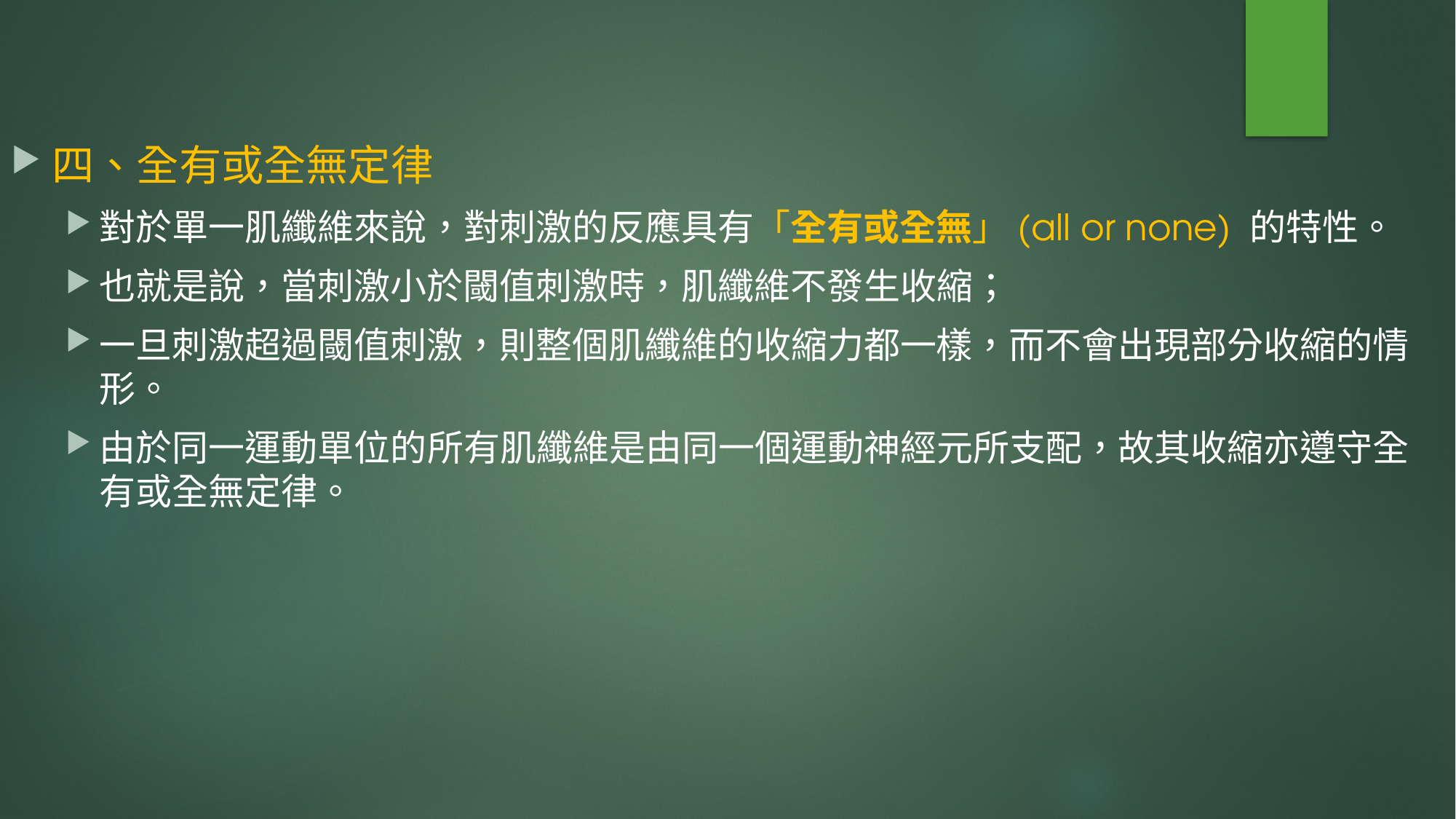

四、全有或全無定律
對於單一肌纖維來說，對刺激的反應具有「全有或全無」(all or none) 的特性。
也就是說，當刺激小於閾值刺激時，肌纖維不發生收縮；
一旦刺激超過閾值刺激，則整個肌纖維的收縮力都一樣，而不會出現部分收縮的情形。
由於同一運動單位的所有肌纖維是由同一個運動神經元所支配，故其收縮亦遵守全有或全無定律。